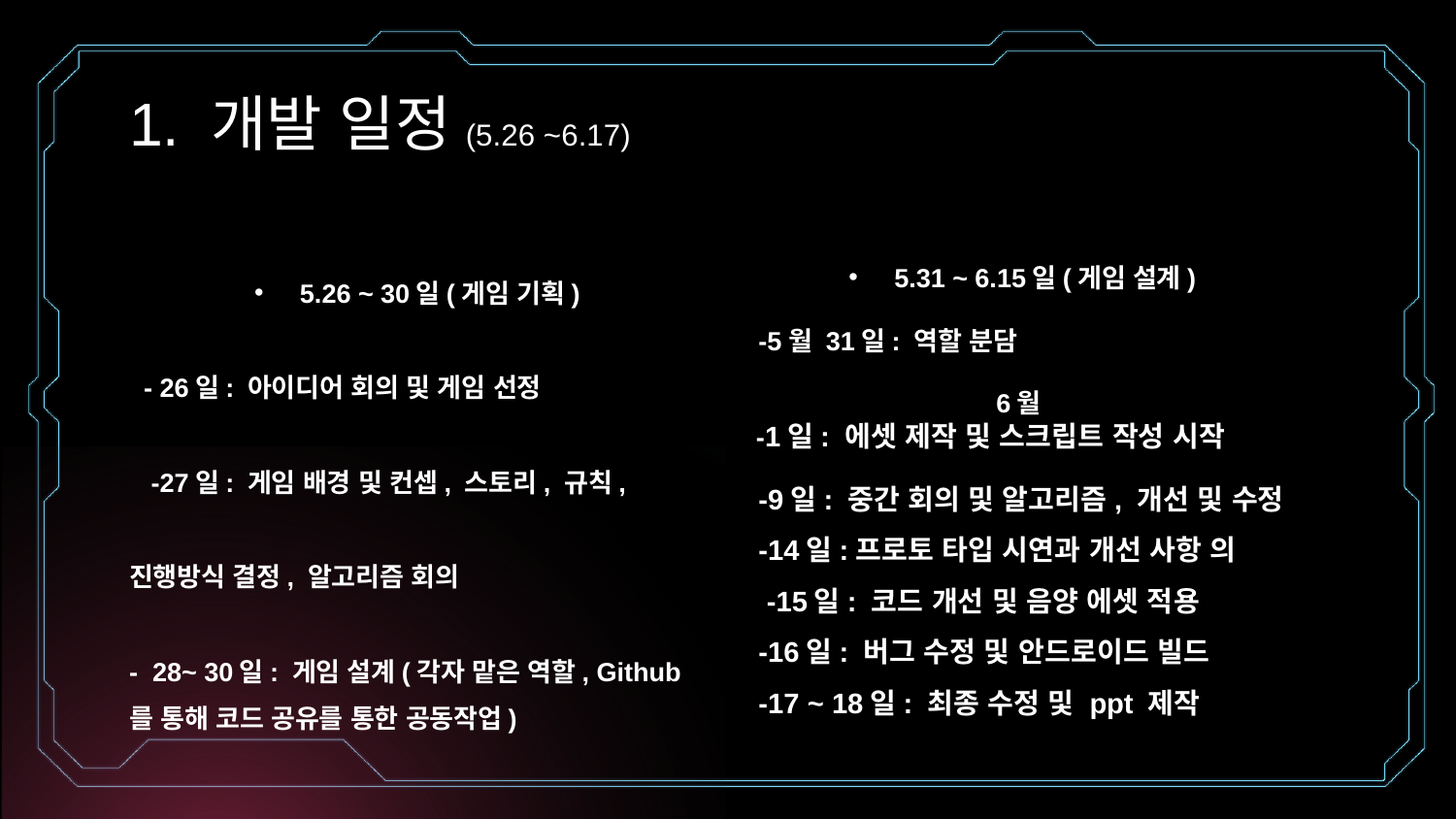

# 1. 개발 일정(5.26 ~6.17)
5.26 ~ 30일(게임 기획)

  - 26일: 아이디어 회의 및 게임 선정

   -27일: 게임 배경 및 컨셉, 스토리, 규칙,
진행방식 결정, 알고리즘 회의

-  28~ 30일: 게임 설계(각자 맡은 역할, Github를 통해 코드 공유를 통한 공동작업)

5.31 ~ 6.15일(게임 설계)

-5월 31일: 역할 분담

6월
   -1일: 에셋 제작 및 스크립트 작성 시작

-9일: 중간 회의 및 알고리즘, 개선 및 수정
-14일:프로토 타입 시연과 개선 사항 의
 -15일: 코드 개선 및 음양 에셋 적용
-16일: 버그 수정 및 안드로이드 빌드
-17 ~ 18일: 최종 수정 및 ppt 제작